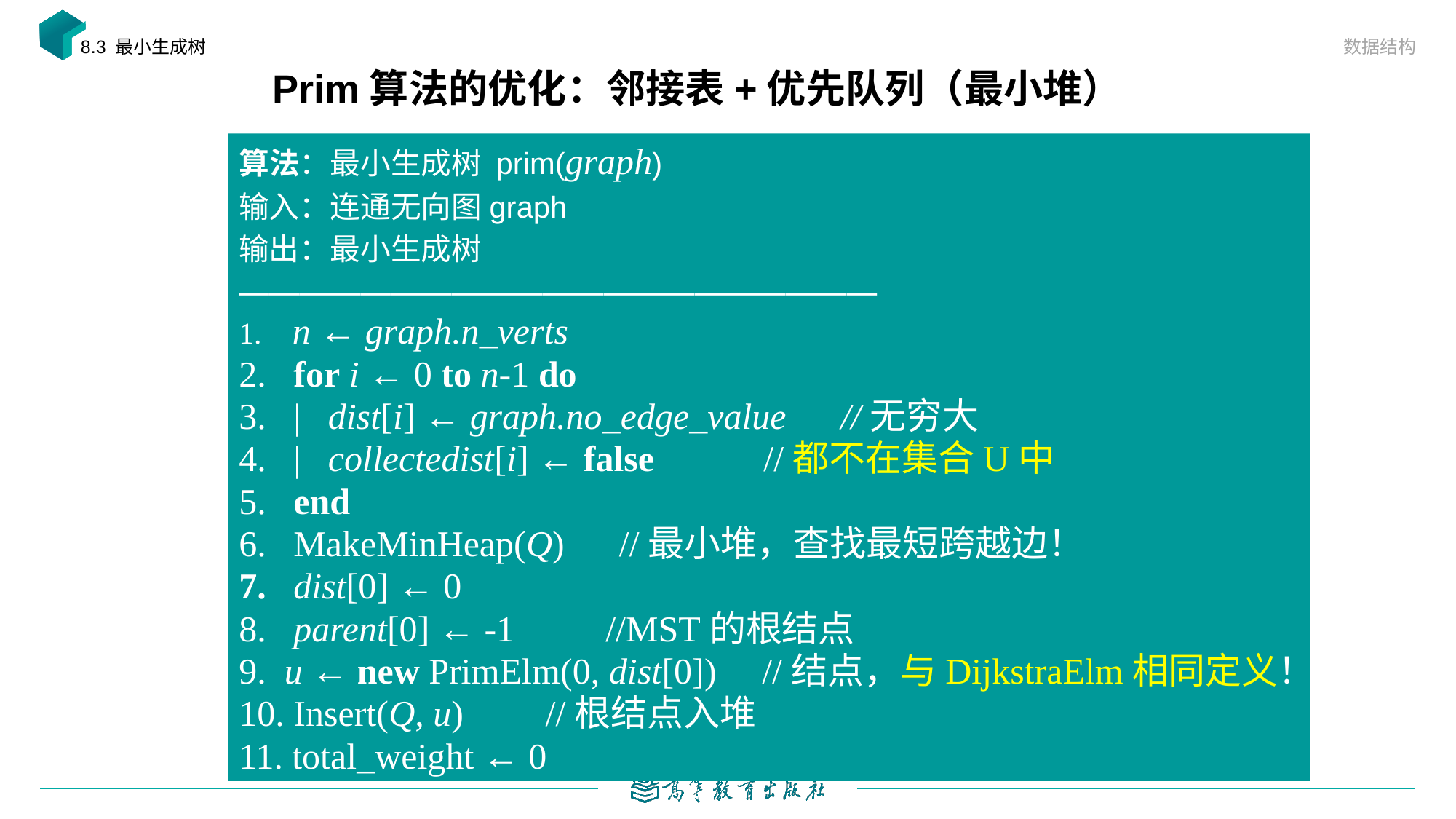

数据结构
8.3 最小生成树
# Prim算法的优化：邻接表+优先队列（最小堆）

算法：最小生成树 prim(graph)
输入：连通无向图graph
输出：最小生成树
—————————————————————
    n ← graph.n_verts
   for i ← 0 to n-1 do
   |   dist[i] ← graph.no_edge_value      //无穷大
   |   collectedist[i] ← false            //都不在集合U中
   end
   MakeMinHeap(Q)      //最小堆，查找最短跨越边！
   dist[0] ← 0
   parent[0] ← -1          //MST的根结点
  u ← new PrimElm(0, dist[0])     //结点，与DijkstraElm相同定义！
 Insert(Q, u)         //根结点入堆
 total_weight ← 0